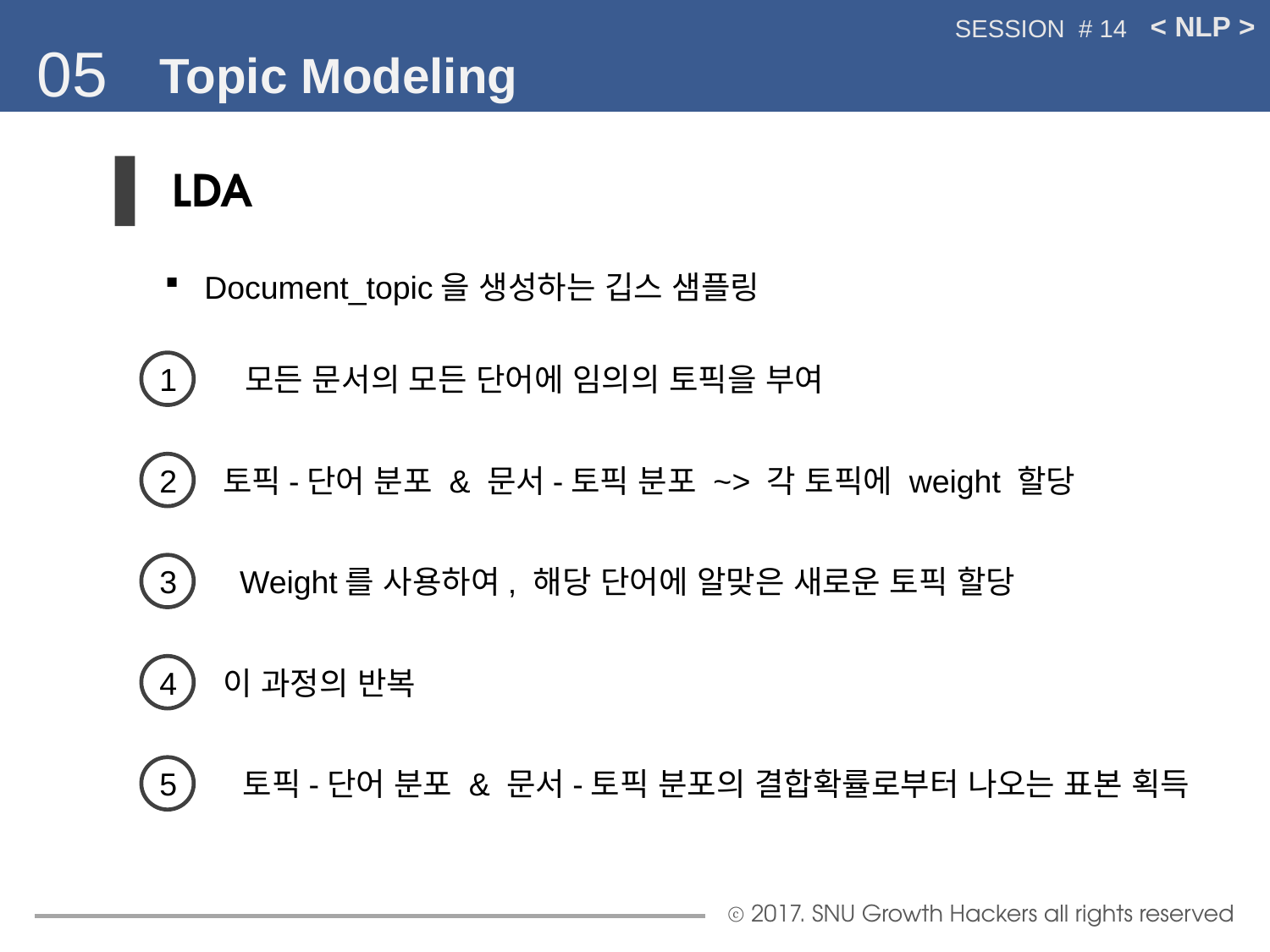

< NLP >
SESSION  # 14
05
Topic Modeling
LDA

Document_topic을 생성하는 깁스 샘플링

1
모든 문서의 모든 단어에 임의의 토픽을 부여

2
토픽-단어 분포 & 문서-토픽 분포 ~> 각 토픽에 weight 할당

3
Weight를 사용하여, 해당 단어에 알맞은 새로운 토픽 할당

4
이 과정의 반복

5
토픽-단어 분포 & 문서-토픽 분포의 결합확률로부터 나오는 표본 획득
ⓒ 2017. SNU Growth Hackers all rights reserved